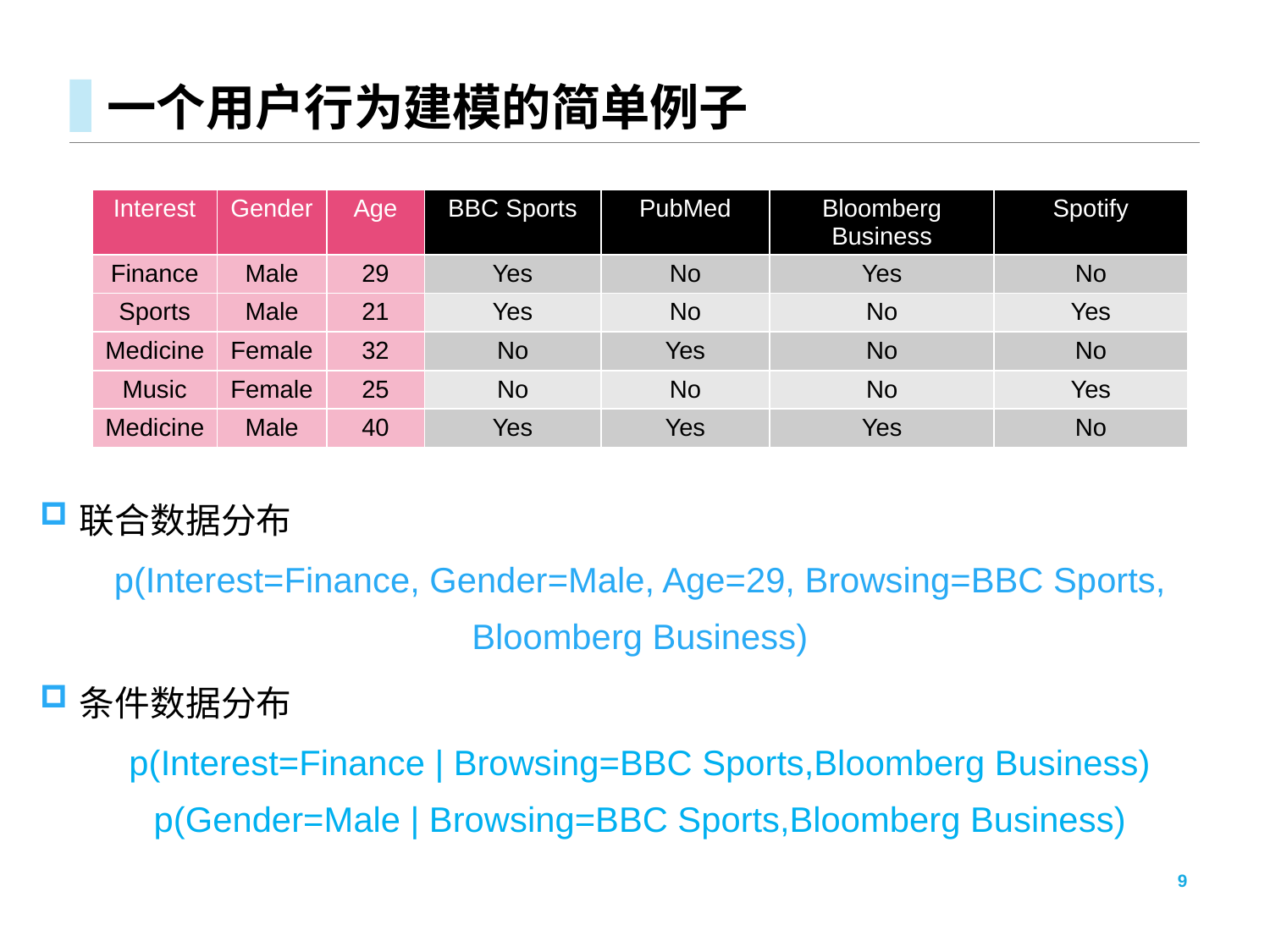

# 一个用户行为建模的简单例子
| Interest | Gender | Age | BBC Sports | PubMed | Bloomberg Business | Spotify |
| --- | --- | --- | --- | --- | --- | --- |
| Finance | Male | 29 | Yes | No | Yes | No |
| Sports | Male | 21 | Yes | No | No | Yes |
| Medicine | Female | 32 | No | Yes | No | No |
| Music | Female | 25 | No | No | No | Yes |
| Medicine | Male | 40 | Yes | Yes | Yes | No |
联合数据分布
p(Interest=Finance, Gender=Male, Age=29, Browsing=BBC Sports,
Bloomberg Business)
条件数据分布
p(Interest=Finance | Browsing=BBC Sports,Bloomberg Business)
p(Gender=Male | Browsing=BBC Sports,Bloomberg Business)

9